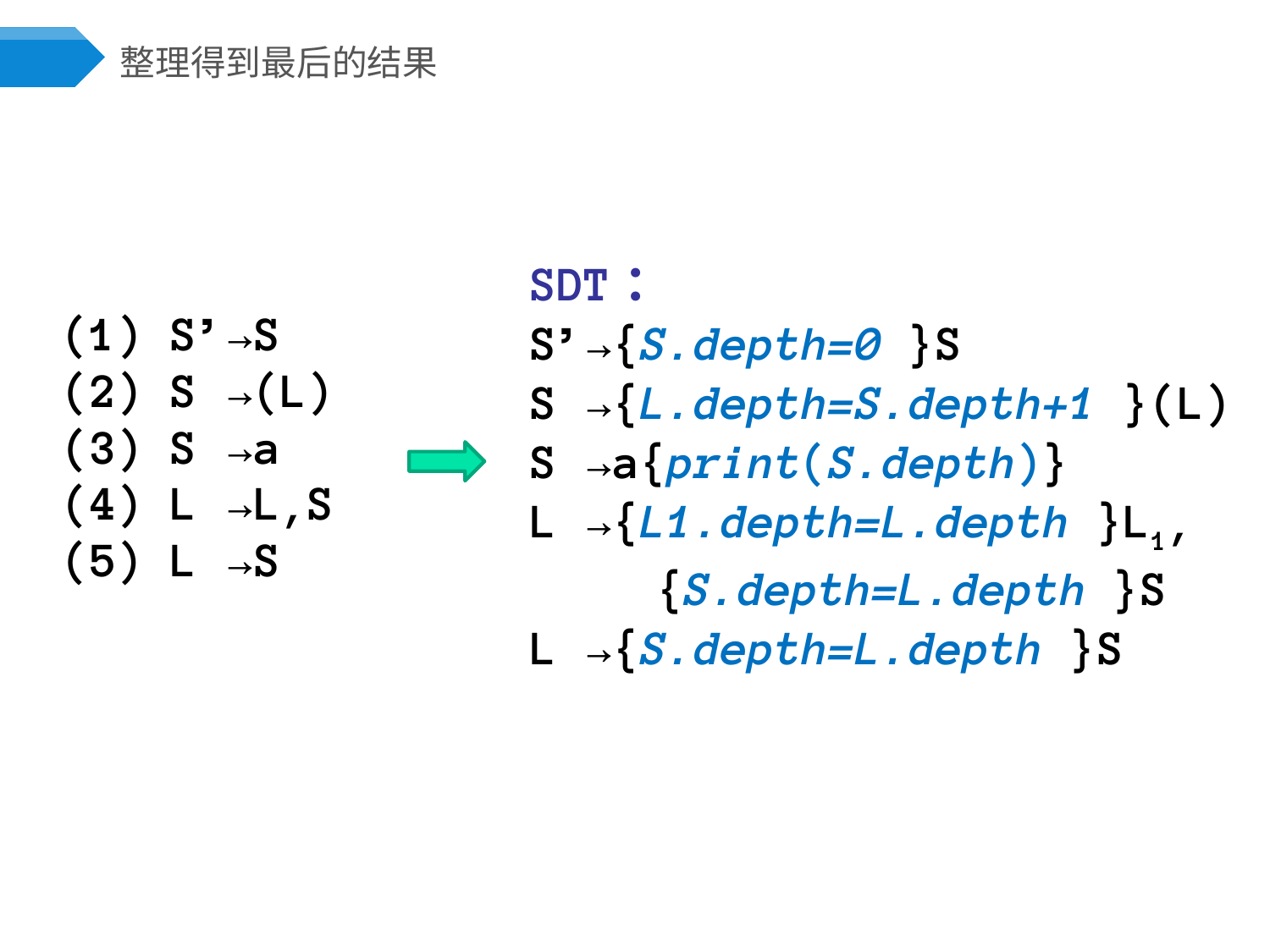

# 整理得到最后的结果
SDT：
S’→{S.depth=0 }S
S →{L.depth=S.depth+1 }(L)
S →a{print(S.depth)}
L →{L1.depth=L.depth }L1,
	{S.depth=L.depth }S
L →{S.depth=L.depth }S
	(1) S’→S
	(2) S →(L)
	(3) S →a
	(4) L →L,S
	(5) L →S